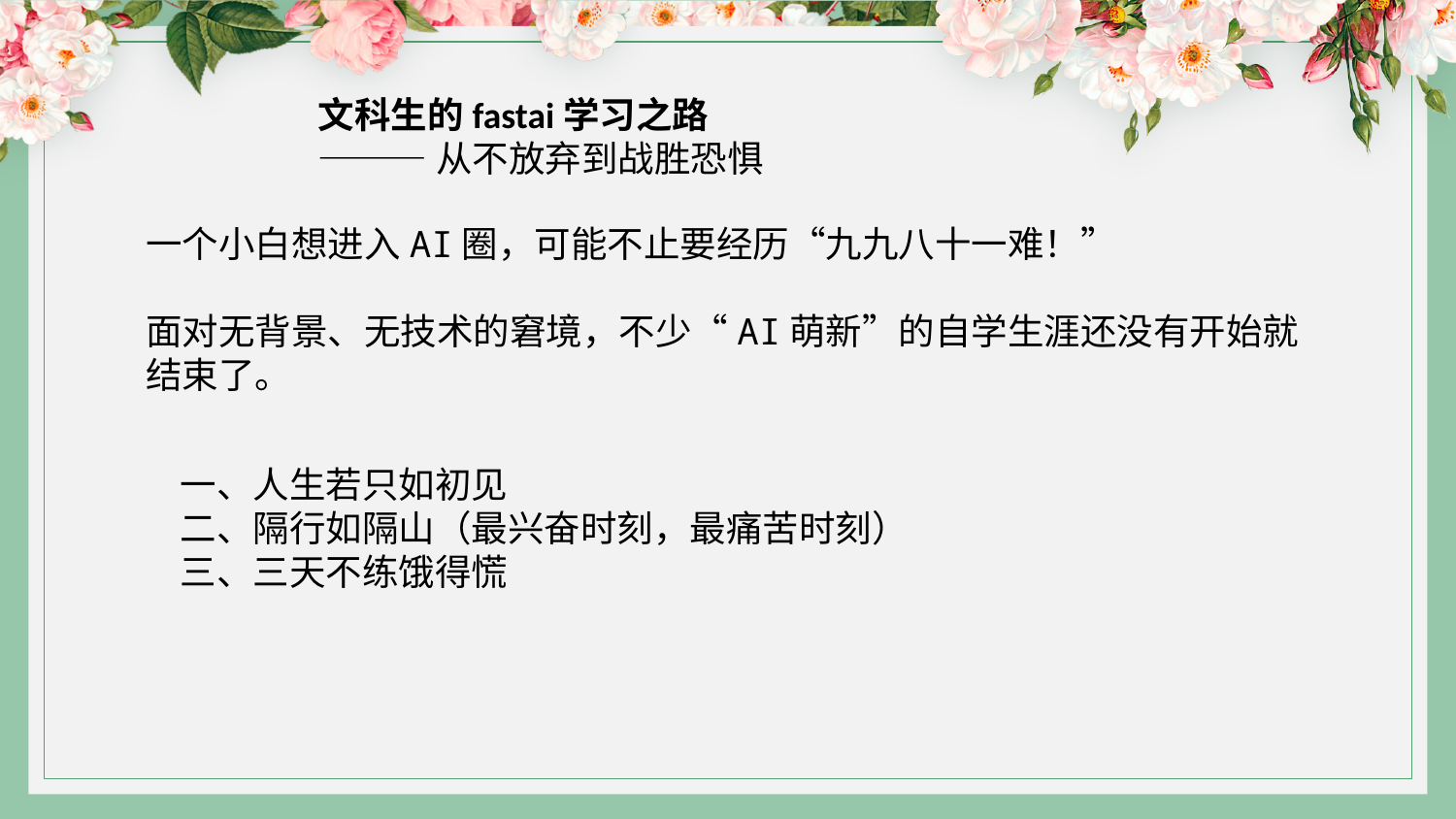

文科生的fastai学习之路
———从不放弃到战胜恐惧

一个小白想进入AI圈，可能不止要经历“九九八十一难！”

面对无背景、无技术的窘境，不少“AI萌新”的自学生涯还没有开始就结束了。

一、人生若只如初见
二、隔行如隔山（最兴奋时刻，最痛苦时刻）
三、三天不练饿得慌